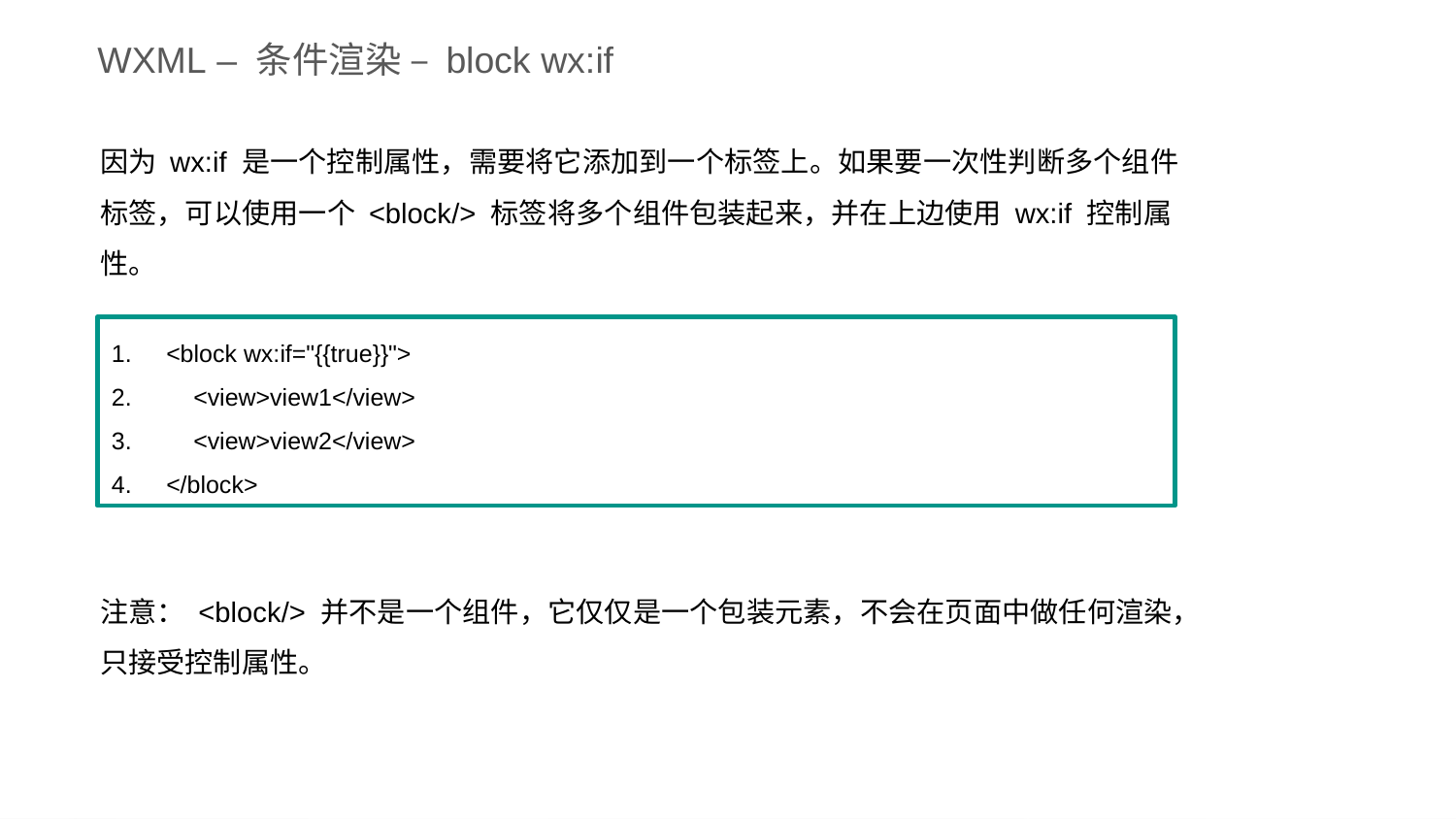

WXML – 条件渲染 – block wx:if
因为 wx:if 是一个控制属性，需要将它添加到一个标签上。如果要一次性判断多个组件标签，可以使用一个 <block/> 标签将多个组件包装起来，并在上边使用 wx:if 控制属性。
<block wx:if="{{true}}">
    <view>view1</view>
    <view>view2</view>
</block>
注意： <block/> 并不是一个组件，它仅仅是一个包装元素，不会在页面中做任何渲染，只接受控制属性。